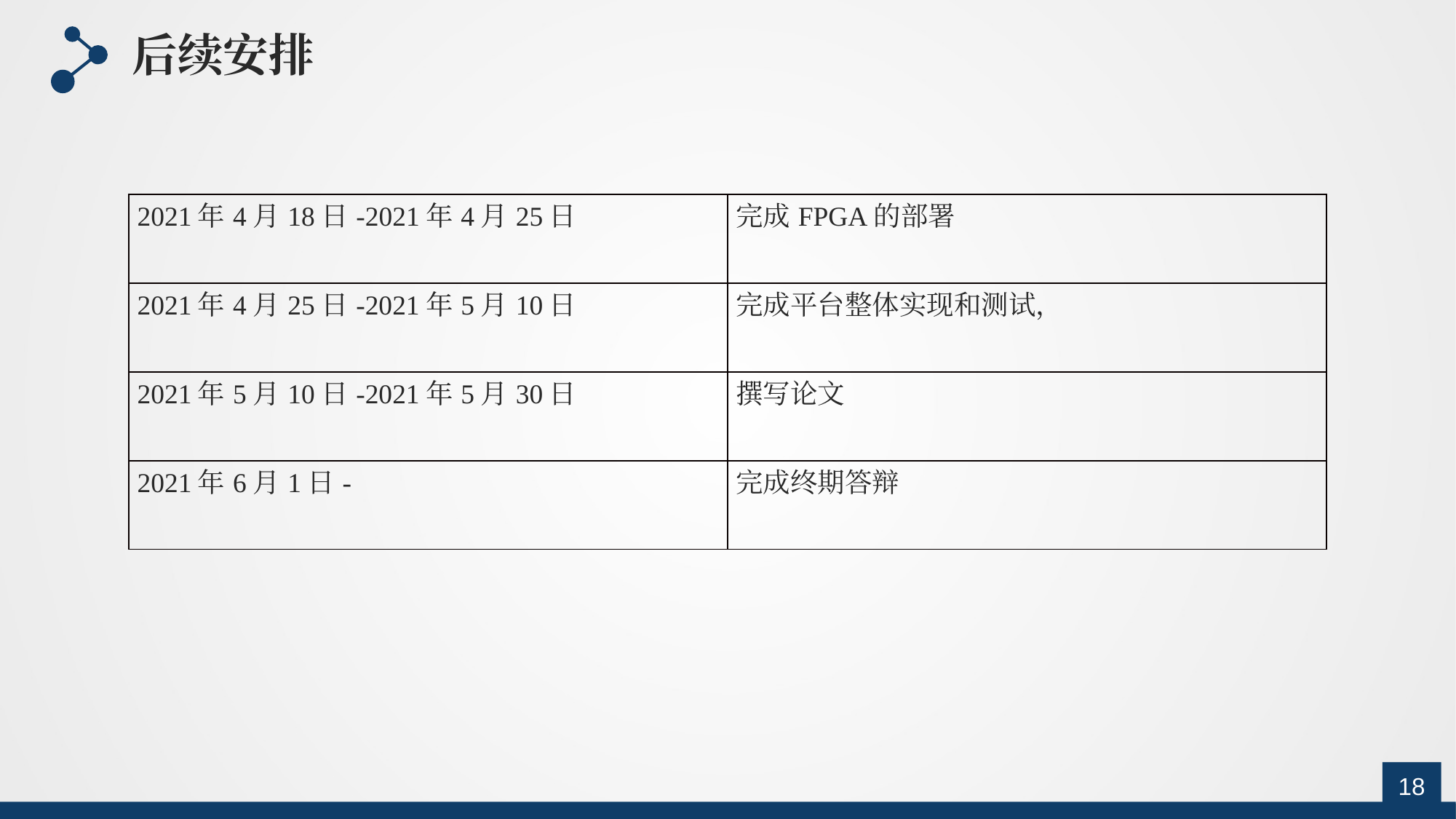

后续安排

| 2021年4月18日-2021年4月25日 | 完成FPGA的部署 |
| --- | --- |
| 2021年4月25日-2021年5月10日 | 完成平台整体实现和测试， |
| 2021年5月10日-2021年5月30日 | 撰写论文 |
| 2021年6月1日- | 完成终期答辩 |